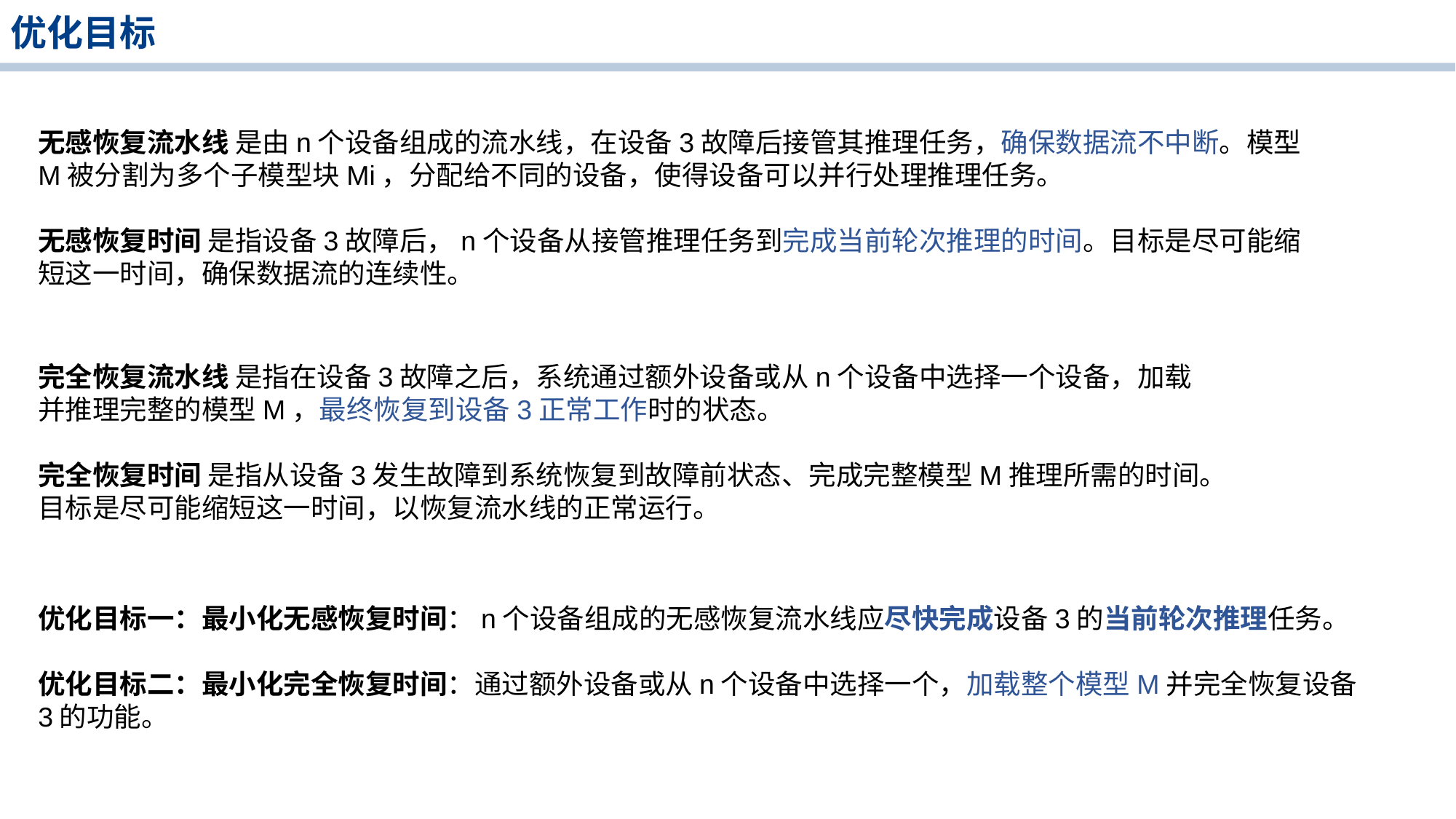

优化目标

无感恢复流水线 是由n个设备组成的流水线，在设备3故障后接管其推理任务，确保数据流不中断。模型M被分割为多个子模型块Mi，分配给不同的设备，使得设备可以并行处理推理任务。

无感恢复时间 是指设备3故障后，n个设备从接管推理任务到完成当前轮次推理的时间。目标是尽可能缩短这一时间，确保数据流的连续性。
完全恢复流水线 是指在设备3故障之后，系统通过额外设备或从n个设备中选择一个设备，加载并推理完整的模型M，最终恢复到设备3正常工作时的状态。

完全恢复时间 是指从设备3发生故障到系统恢复到故障前状态、完成完整模型M推理所需的时间。目标是尽可能缩短这一时间，以恢复流水线的正常运行。
优化目标一：最小化无感恢复时间：n个设备组成的无感恢复流水线应尽快完成设备3的当前轮次推理任务。

优化目标二：最小化完全恢复时间：通过额外设备或从n个设备中选择一个，加载整个模型M并完全恢复设备3的功能。